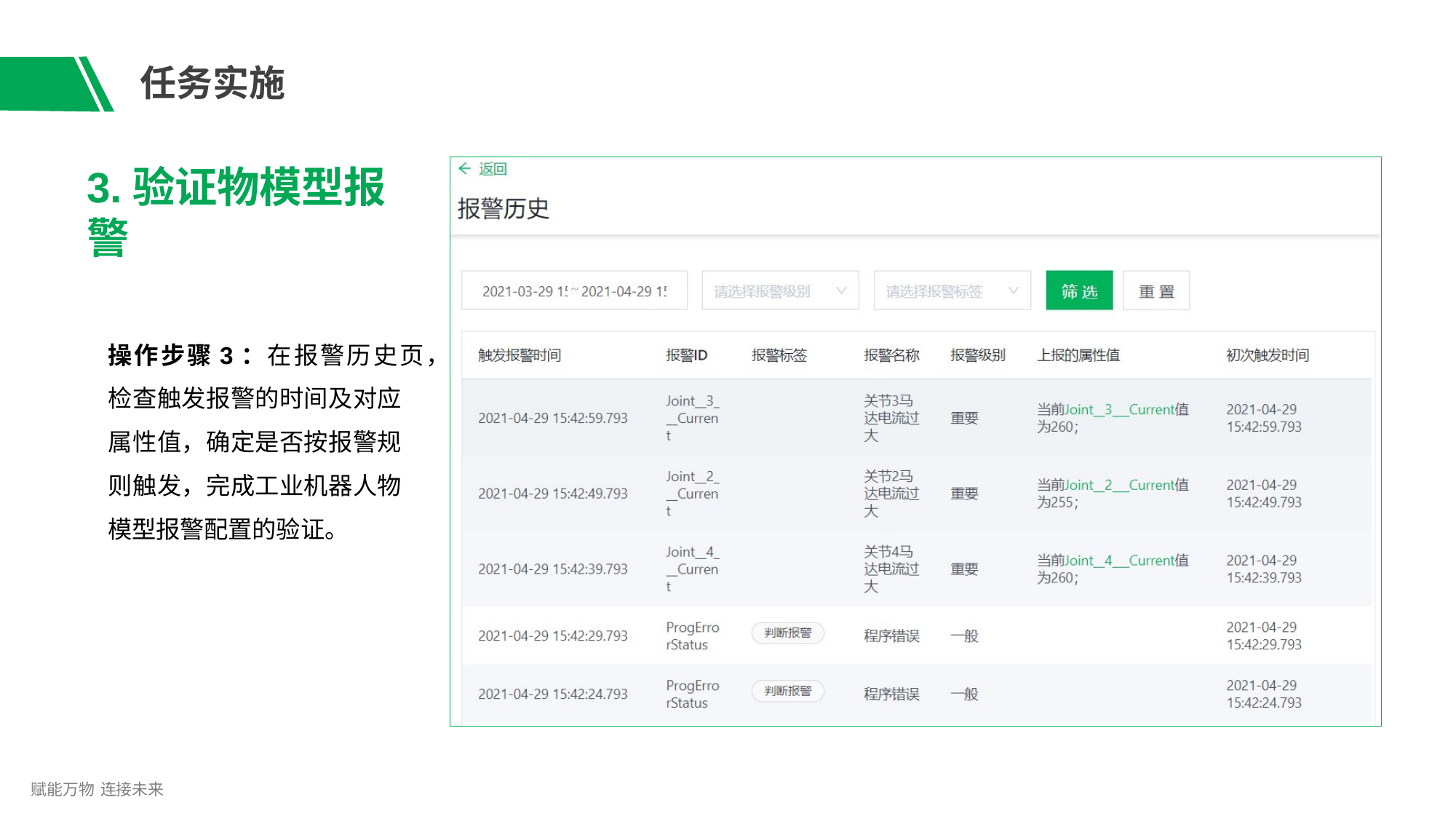

# 任务实施

3.验证物模型报警
操作步骤3：在报警历史页，
检查触发报警的时间及对应 属性值，确定是否按报警规 则触发，完成工业机器人物 模型报警配置的验证。
赋能万物 连接未来